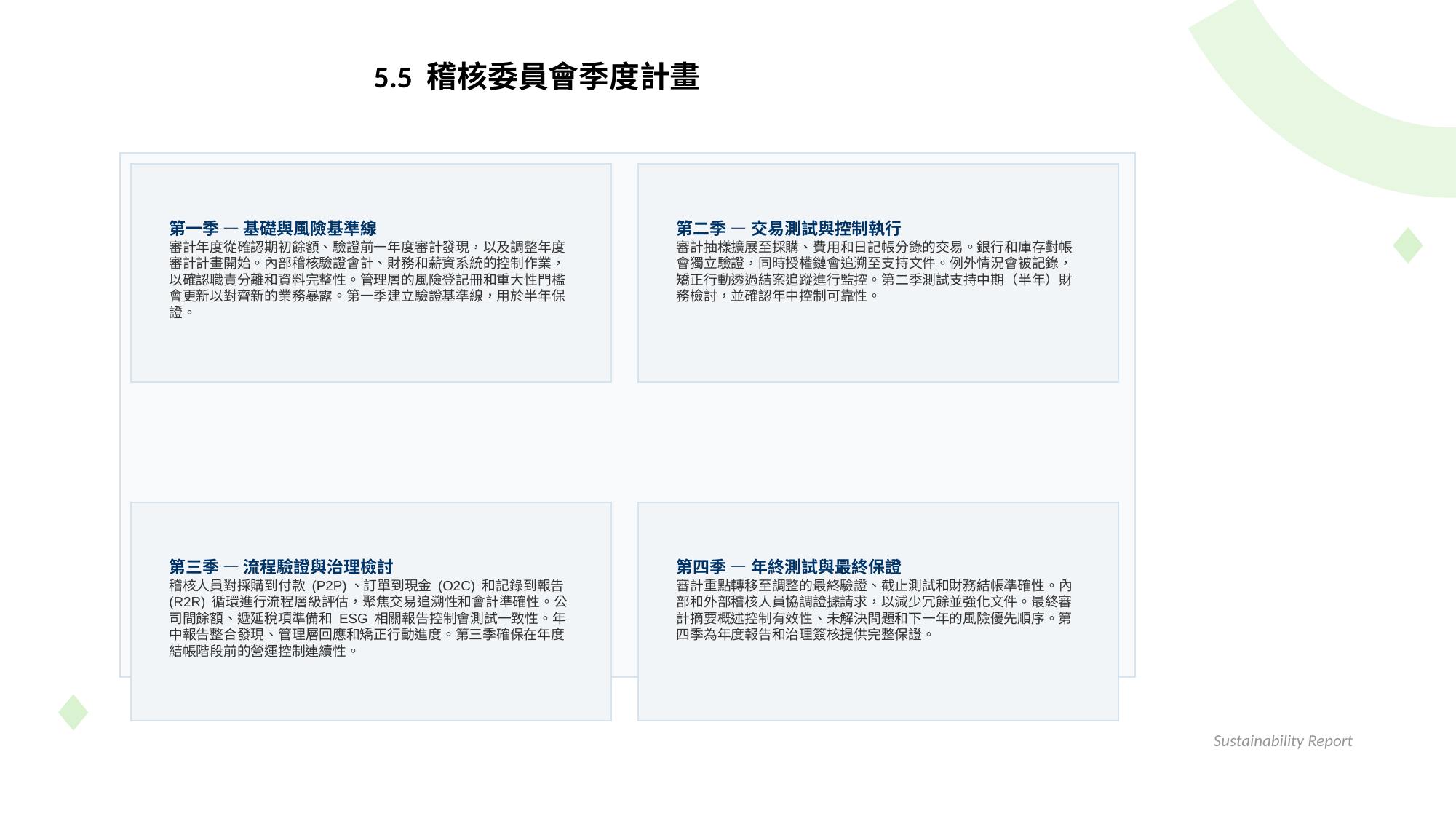

5.5 稽核委員會季度計畫

第一季 — 基礎與風險基準線
審計年度從確認期初餘額、驗證前一年度審計發現，以及調整年度審計計畫開始。內部稽核驗證會計、財務和薪資系統的控制作業，以確認職責分離和資料完整性。管理層的風險登記冊和重大性門檻會更新以對齊新的業務暴露。第一季建立驗證基準線，用於半年保證。

第二季 — 交易測試與控制執行
審計抽樣擴展至採購、費用和日記帳分錄的交易。銀行和庫存對帳會獨立驗證，同時授權鏈會追溯至支持文件。例外情況會被記錄，矯正行動透過結案追蹤進行監控。第二季測試支持中期（半年）財務檢討，並確認年中控制可靠性。

第三季 — 流程驗證與治理檢討
稽核人員對採購到付款 (P2P)、訂單到現金 (O2C) 和記錄到報告 (R2R) 循環進行流程層級評估，聚焦交易追溯性和會計準確性。公司間餘額、遞延稅項準備和 ESG 相關報告控制會測試一致性。年中報告整合發現、管理層回應和矯正行動進度。第三季確保在年度結帳階段前的營運控制連續性。

第四季 — 年終測試與最終保證
審計重點轉移至調整的最終驗證、截止測試和財務結帳準確性。內部和外部稽核人員協調證據請求，以減少冗餘並強化文件。最終審計摘要概述控制有效性、未解決問題和下一年的風險優先順序。第四季為年度報告和治理簽核提供完整保證。
Sustainability Report